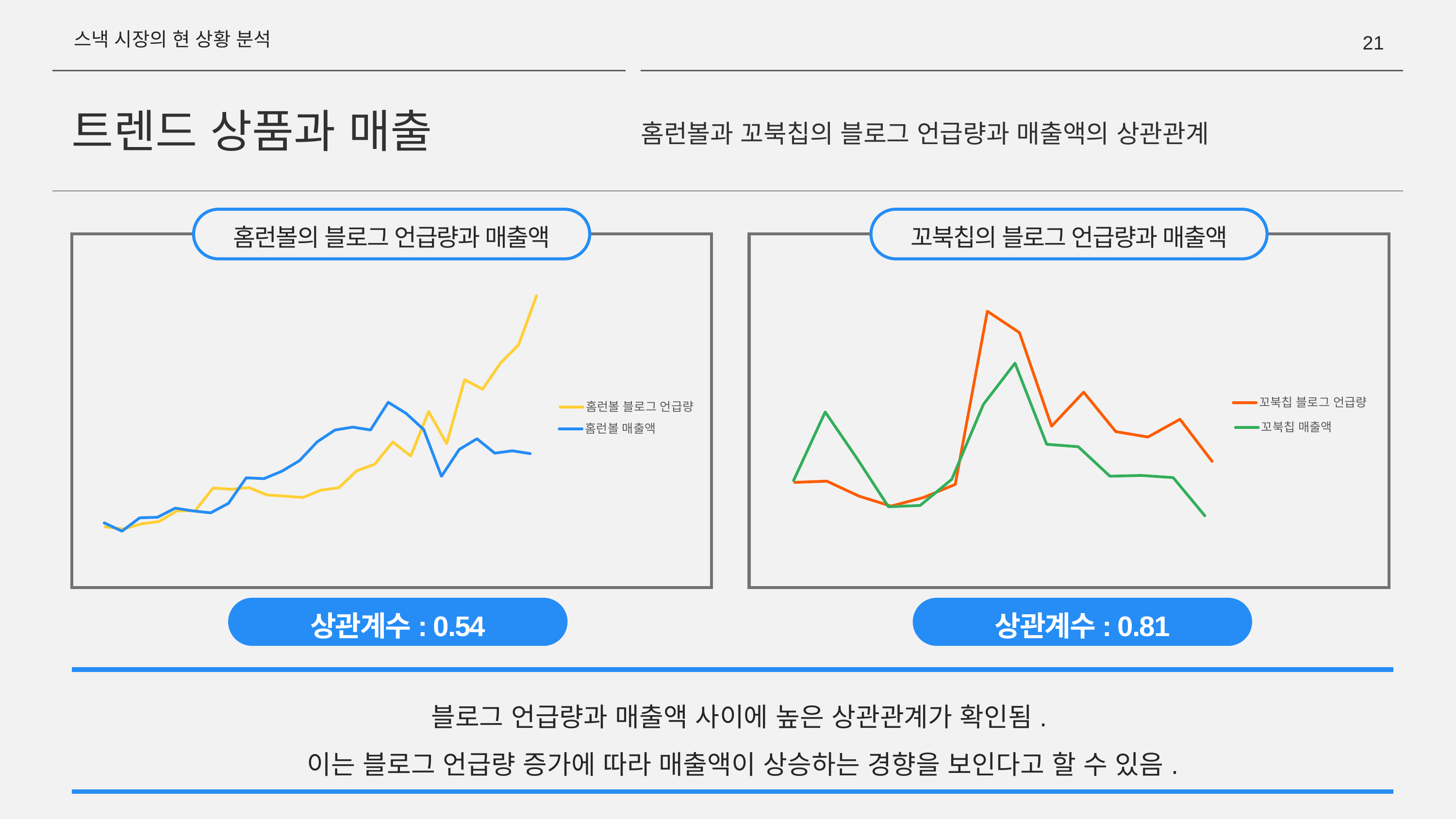

스낵 시장의 현 상황 분석
21
트렌드 상품과 매출
홈런볼과 꼬북칩의 블로그 언급량과 매출액의 상관관계
홈런볼의 블로그 언급량과 매출액
꼬북칩의 블로그 언급량과 매출액

### Chart

| Category | 홈런볼 블로그 언급량 |
|---|---|
| 2012 상반기 | 268.0 |
| 2012 하반기 | 207.0 |
| 2013 상반기 | 344.0 |
| 2013 하반기 | 409.0 |
| 2014 상반기 | 694.0 |
| 2014 하반기 | 690.0 |
| 2015 상반기 | 1298.0 |
| 2015 하반기 | 1263.0 |
| 2016 상반기 | 1308.0 |
| 2016 하반기 | 1113.0 |
| 2017 상반기 | 1082.0 |
| 2017 하반기 | 1045.0 |
| 2018 상반기 | 1241.0 |
| 2018 하반기 | 1305.0 |
| 2019 상반기 | 1757.0 |
| 2019 하반기 | 1929.0 |
| 2020 상반기 | 2519.0 |
| 2020 하반기 | 2147.0 |
| 2021 상반기 | 3327.0 |
| 2021 하반기 | 2476.0 |
| 2022 상반기 | 4174.0 |
| 2022 하반기 | 3921.0 |
| 2023 상반기 | 4618.0 |
| 2023 하반기 | 5099.0 |
| 2024 상반기 | 6401.0 |

### Chart

| Category | 홈런볼 매출액 |
|---|---|
| 2012 상반기 | 23883.0 |
| 2012 하반기 | 22308.0 |
| 2013 상반기 | 24838.0 |
| 2013 하반기 | 24942.0 |
| 2014 상반기 | 26675.0 |
| 2014 하반기 | 26154.0 |
| 2015 상반기 | 25790.0 |
| 2015 하반기 | 27592.0 |
| 2016 상반기 | 32429.0 |
| 2016 하반기 | 32273.0 |
| 2017 상반기 | 33662.0 |
| 2017 하반기 | 35678.0 |
| 2018 상반기 | 39262.0 |
| 2018 하반기 | 41494.0 |
| 2019 상반기 | 42044.0 |
| 2019 하반기 | 41505.0 |
| 2020 상반기 | 46756.0 |
| 2020 하반기 | 44672.0 |
| 2021 상반기 | 41587.0 |
| 2021 하반기 | 32713.0 |
| 2022 상반기 | 37806.0 |
| 2022 하반기 | 39837.0 |
| 2023 상반기 | 37107.0 |
| 2023 하반기 | 37553.0 |
| 2024 상반기 | 37015.0 |

### Chart

| Category | 꼬북칩 블로그 언급량 |
|---|---|
| 2017 하반기 | 1430.0 |
| 2018 상반기 | 1470.0 |
| 2018 하반기 | 996.0 |
| 2019 상반기 | 679.0 |
| 2019 하반기 | 947.0 |
| 2020 상반기 | 1367.0 |
| 2020 하반기 | 6854.0 |
| 2021 상반기 | 6175.0 |
| 2021 하반기 | 3210.0 |
| 2022 상반기 | 4290.0 |
| 2022 하반기 | 3039.0 |
| 2023 상반기 | 2867.0 |
| 2023 하반기 | 3431.0 |
| 2024 상반기 | 2097.0 |

### Chart

| Category | 꼬북칩 매출액 |
|---|---|
| 2017 하반기 | 18960.0 |
| 2018 상반기 | 28207.0 |
| 2018 하반기 | 21980.0 |
| 2019 상반기 | 15428.0 |
| 2019 하반기 | 15600.0 |
| 2020 상반기 | 19121.0 |
| 2020 하반기 | 29236.0 |
| 2021 상반기 | 34791.0 |
| 2021 하반기 | 23856.0 |
| 2022 상반기 | 23524.0 |
| 2022 하반기 | 19548.0 |
| 2023 상반기 | 19650.0 |
| 2023 하반기 | 19358.0 |
| 2024 상반기 | 14211.0 |
상관계수: 0.54
상관계수: 0.81
블로그 언급량과 매출액 사이에 높은 상관관계가 확인됨.
이는 블로그 언급량 증가에 따라 매출액이 상승하는 경향을 보인다고 할 수 있음.